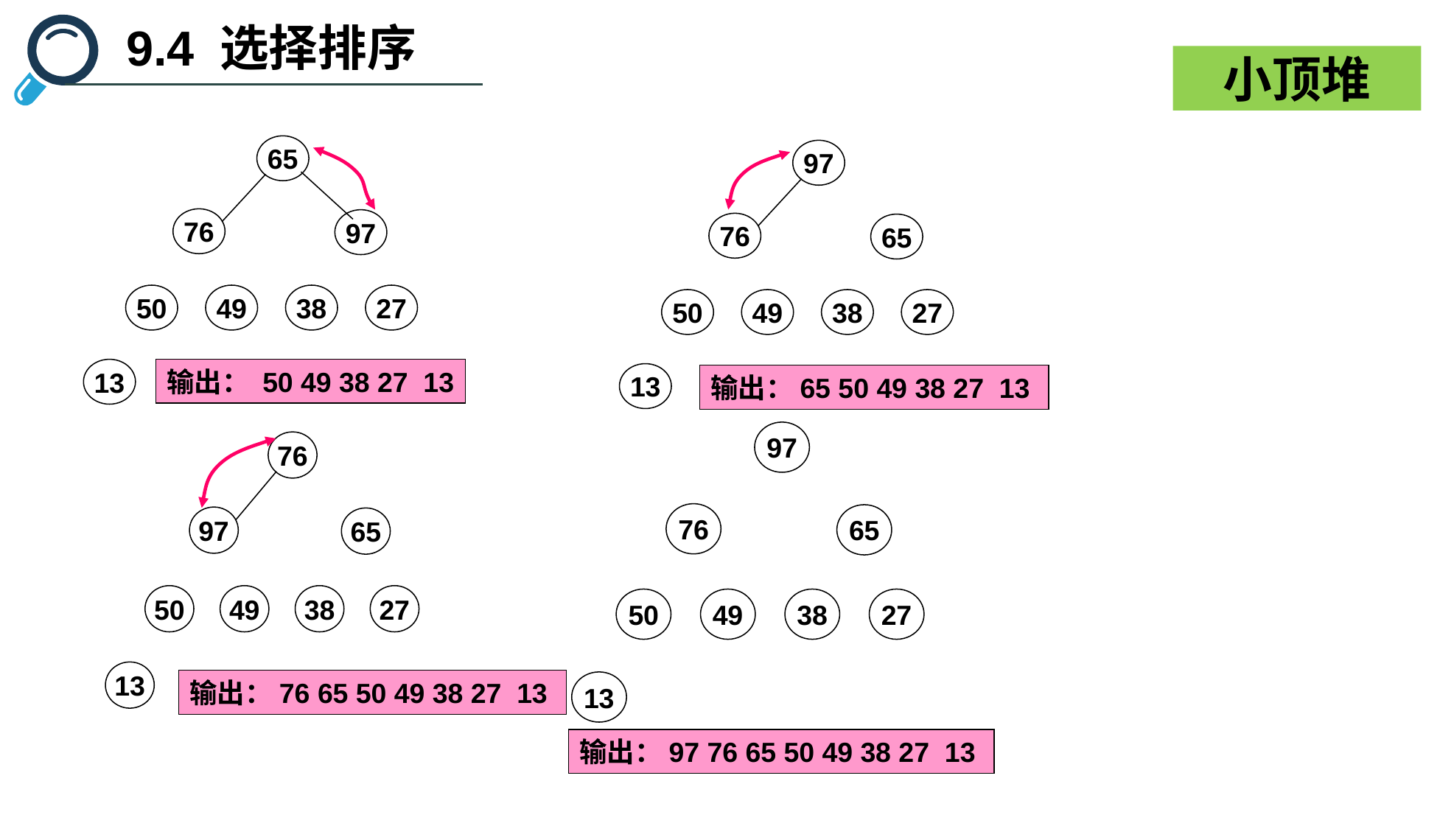

9.4 选择排序
小顶堆
65

76
97
50
49
38
27
13
输出： 50 49 38 27  13
97

76
65
50
49
38
27
13
输出：65 50 49 38 27  13

97
76
65
50
49
38
27
13
输出：97 76 65 50 49 38 27  13
76

97
65
50
49
38
27
13
输出：76 65 50 49 38 27  13